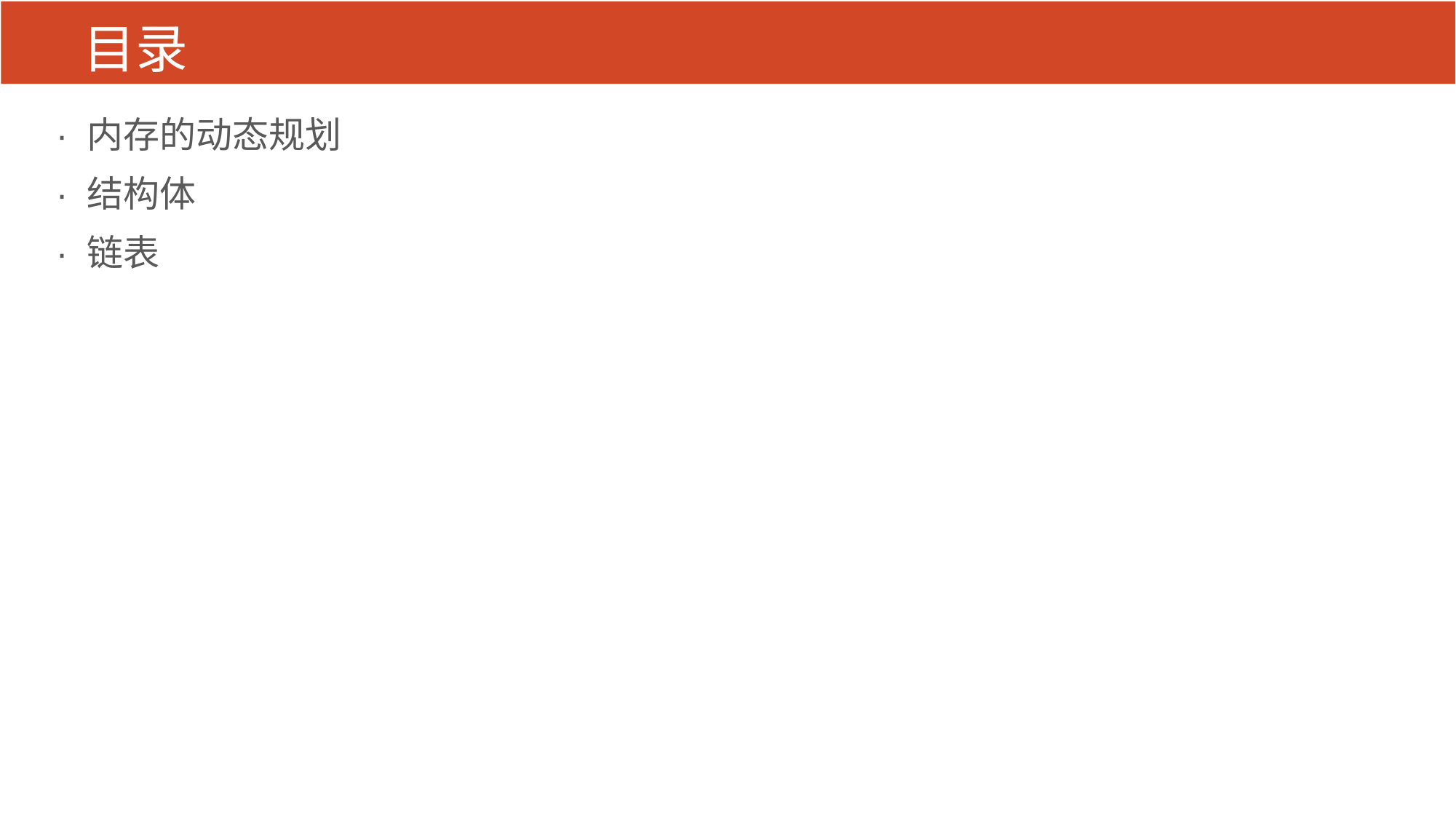

# 目录
· 内存的动态规划
· 结构体
· 链表